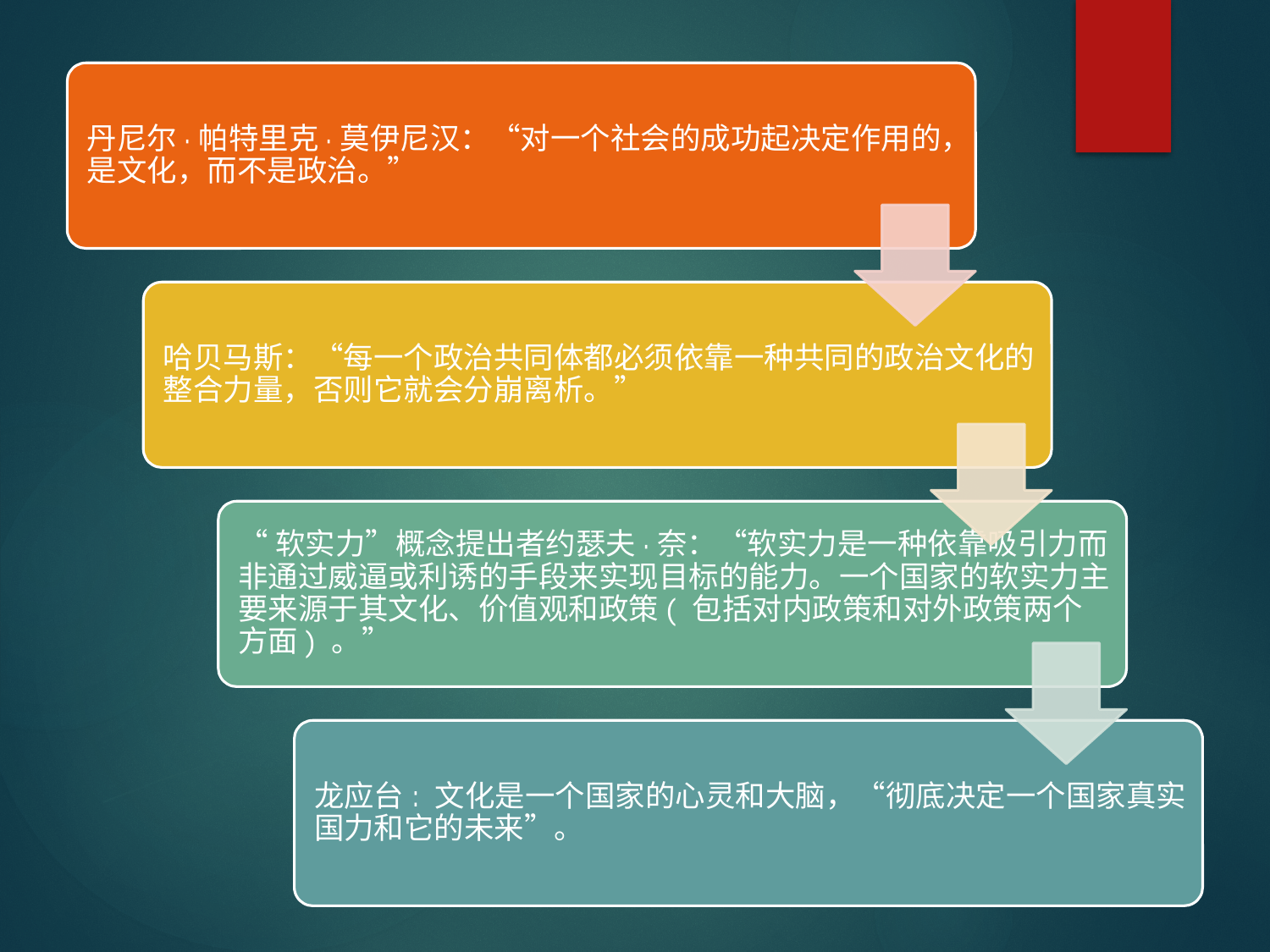

丹尼尔·帕特里克·莫伊尼汉：“对一个社会的成功起决定作用的，是文化，而不是政治。”
哈贝马斯：“每一个政治共同体都必须依靠一种共同的政治文化的整合力量，否则它就会分崩离析。”
“软实力”概念提出者约瑟夫·奈：“软实力是一种依靠吸引力而非通过威逼或利诱的手段来实现目标的能力。一个国家的软实力主要来源于其文化、价值观和政策( 包括对内政策和对外政策两个方面) 。”
龙应台: 文化是一个国家的心灵和大脑，“彻底决定一个国家真实国力和它的未来”。

#